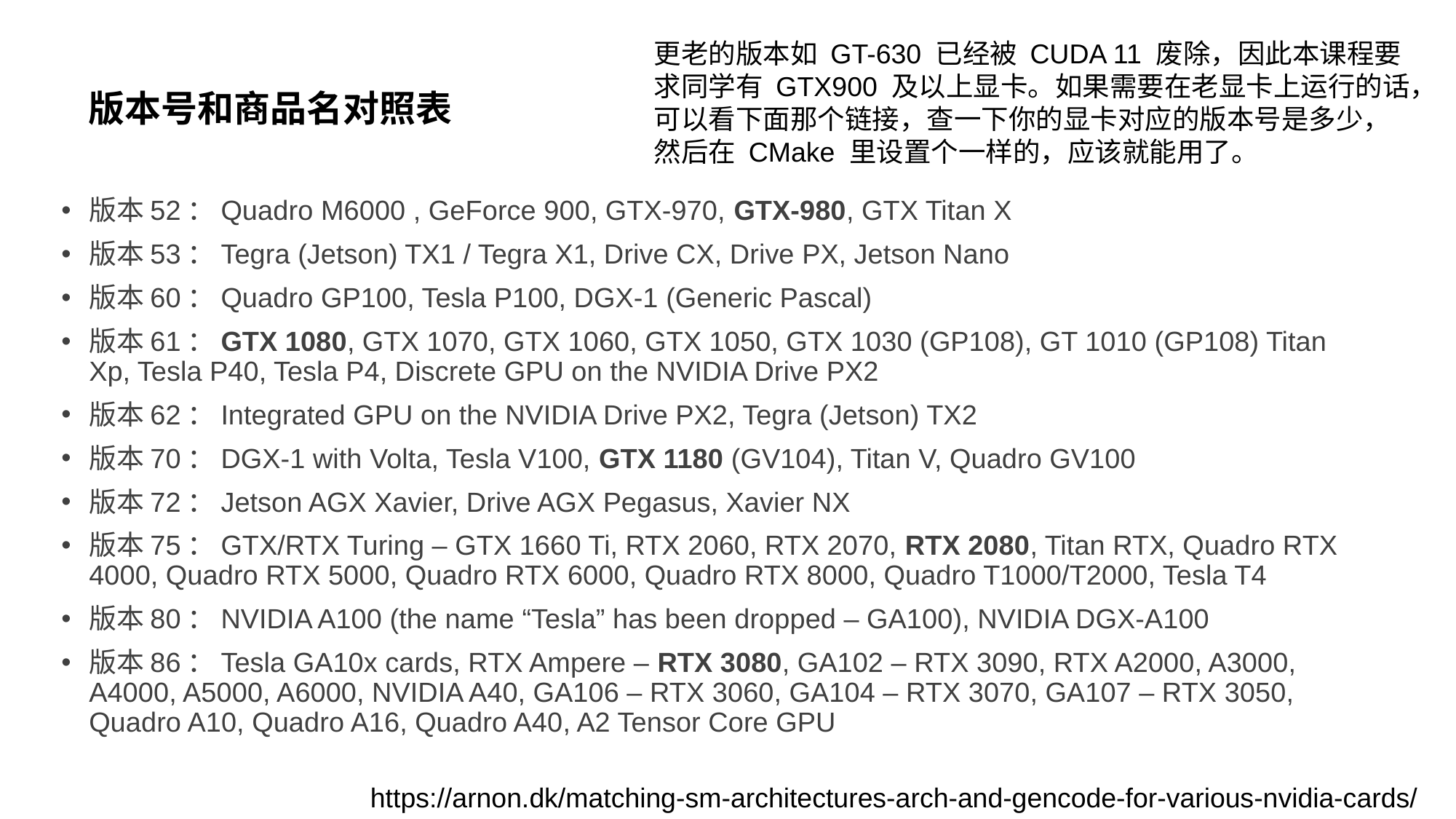

# 版本号和商品名对照表
更老的版本如 GT-630 已经被 CUDA 11 废除，因此本课程要求同学有 GTX900 及以上显卡。如果需要在老显卡上运行的话，可以看下面那个链接，查一下你的显卡对应的版本号是多少，然后在 CMake 里设置个一样的，应该就能用了。
版本52：Quadro M6000 , GeForce 900, GTX-970, GTX-980, GTX Titan X
版本53：Tegra (Jetson) TX1 / Tegra X1, Drive CX, Drive PX, Jetson Nano
版本60：Quadro GP100, Tesla P100, DGX-1 (Generic Pascal)
版本61：GTX 1080, GTX 1070, GTX 1060, GTX 1050, GTX 1030 (GP108), GT 1010 (GP108) Titan Xp, Tesla P40, Tesla P4, Discrete GPU on the NVIDIA Drive PX2
版本62：Integrated GPU on the NVIDIA Drive PX2, Tegra (Jetson) TX2
版本70：DGX-1 with Volta, Tesla V100, GTX 1180 (GV104), Titan V, Quadro GV100
版本72：Jetson AGX Xavier, Drive AGX Pegasus, Xavier NX
版本75：GTX/RTX Turing – GTX 1660 Ti, RTX 2060, RTX 2070, RTX 2080, Titan RTX, Quadro RTX 4000, Quadro RTX 5000, Quadro RTX 6000, Quadro RTX 8000, Quadro T1000/T2000, Tesla T4
版本80：NVIDIA A100 (the name “Tesla” has been dropped – GA100), NVIDIA DGX-A100
版本86：Tesla GA10x cards, RTX Ampere – RTX 3080, GA102 – RTX 3090, RTX A2000, A3000, A4000, A5000, A6000, NVIDIA A40, GA106 – RTX 3060, GA104 – RTX 3070, GA107 – RTX 3050, Quadro A10, Quadro A16, Quadro A40, A2 Tensor Core GPU
https://arnon.dk/matching-sm-architectures-arch-and-gencode-for-various-nvidia-cards/